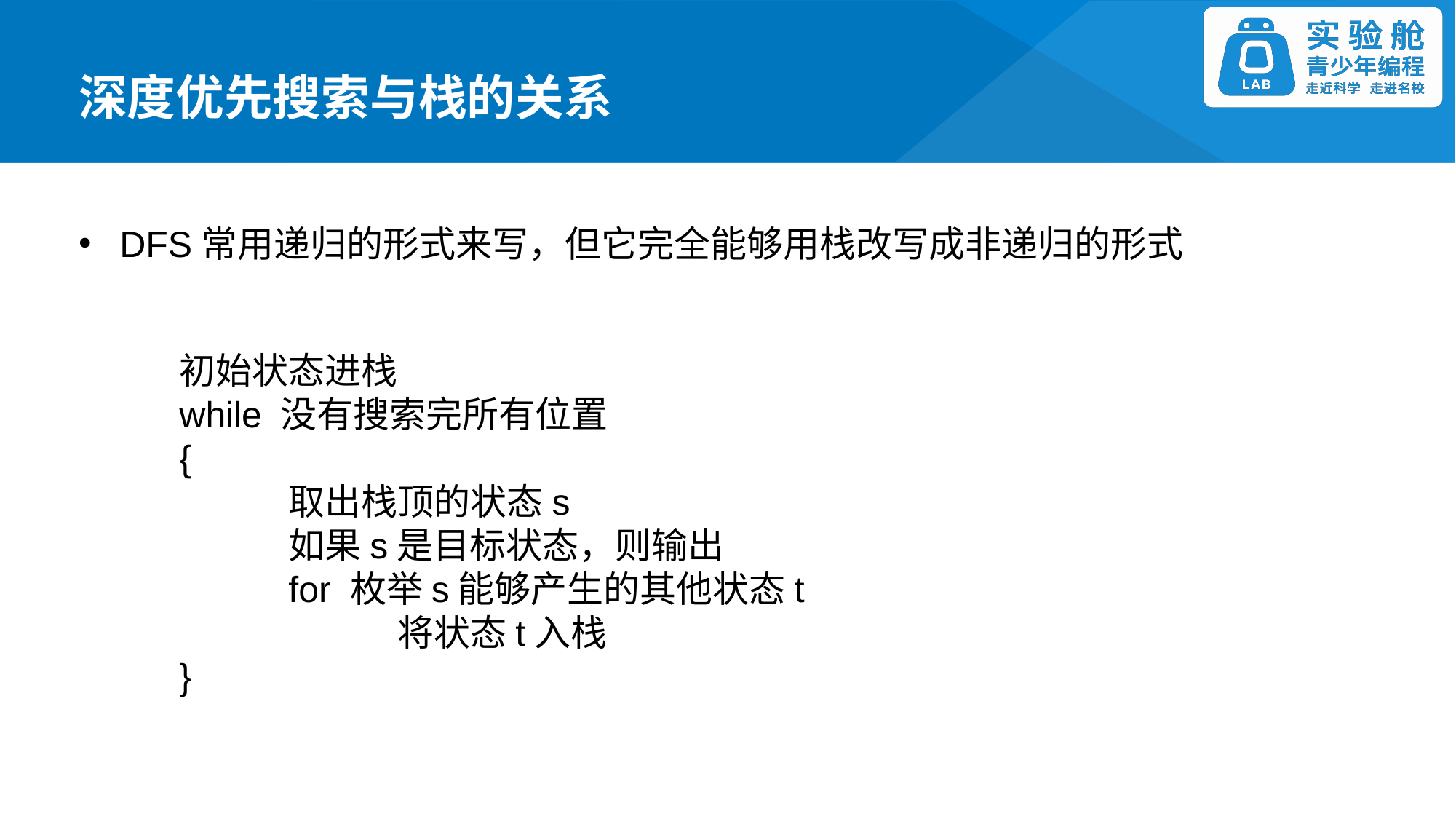

深度优先搜索与栈的关系
DFS常用递归的形式来写，但它完全能够用栈改写成非递归的形式
初始状态进栈
while 没有搜索完所有位置
{
	取出栈顶的状态s
	如果s是目标状态，则输出
	for 枚举s能够产生的其他状态t
		将状态t入栈
}